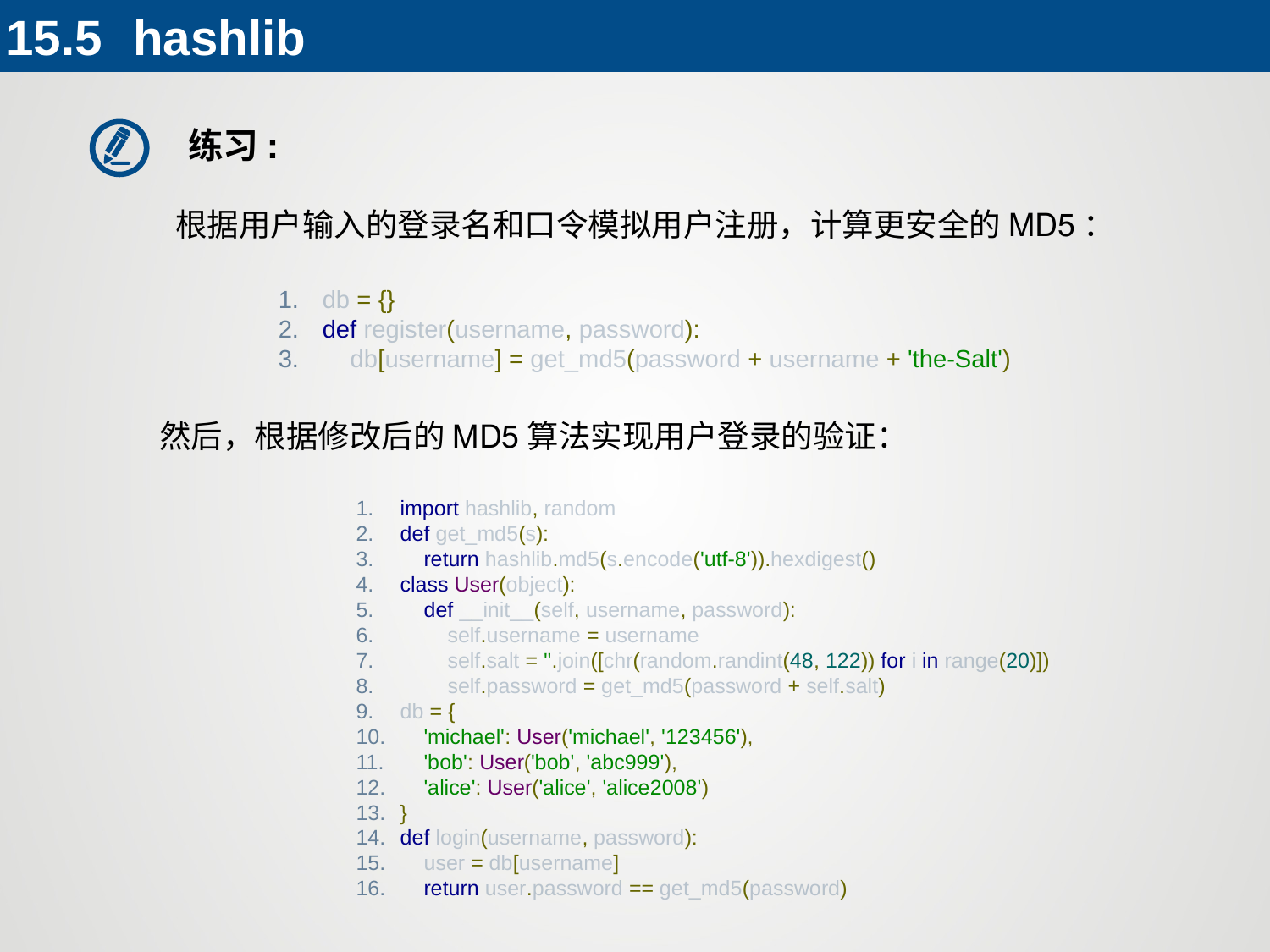

15.5 	hashlib
练习:

        根据用户输入的登录名和口令模拟用户注册，计算更安全的MD5：
db = {}
def register(username, password):
    db[username] = get_md5(password + username + 'the-Salt')
        然后，根据修改后的MD5算法实现用户登录的验证：
import hashlib, random
def get_md5(s):
    return hashlib.md5(s.encode('utf-8')).hexdigest()
class User(object):
    def __init__(self, username, password):
        self.username = username
        self.salt = ''.join([chr(random.randint(48, 122)) for i in range(20)])
        self.password = get_md5(password + self.salt)
db = {
    'michael': User('michael', '123456'),
    'bob': User('bob', 'abc999'),
    'alice': User('alice', 'alice2008')
}
def login(username, password):
    user = db[username]
    return user.password == get_md5(password)